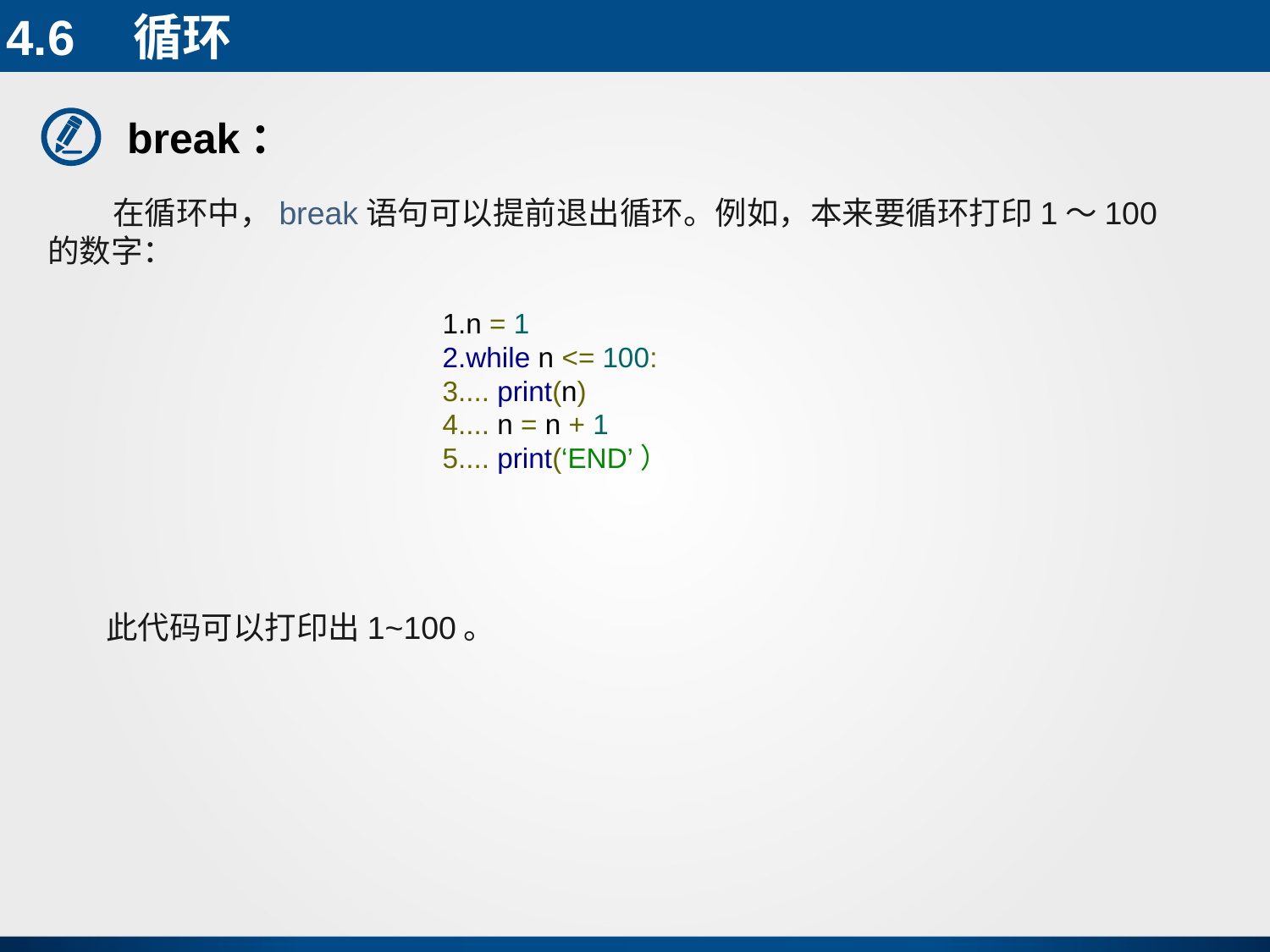

4.6	循环
break：

        在循环中，break语句可以提前退出循环。例如，本来要循环打印1～100的数字：
n = 1
while n <= 100:
... print(n)
... n = n + 1
... print(‘END’）
此代码可以打印出1~100。